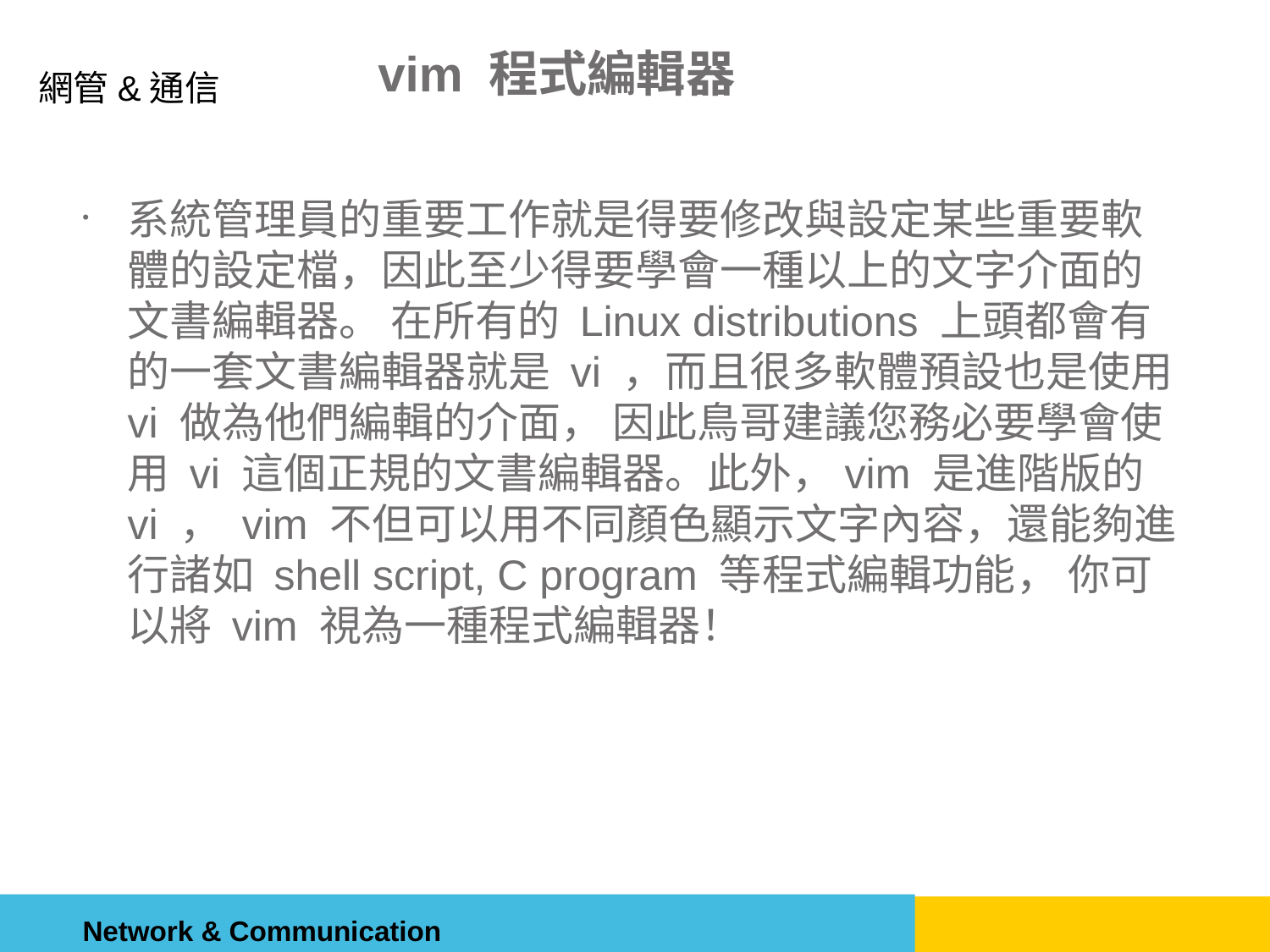

vim 程式編輯器
系統管理員的重要工作就是得要修改與設定某些重要軟體的設定檔，因此至少得要學會一種以上的文字介面的文書編輯器。 在所有的 Linux distributions 上頭都會有的一套文書編輯器就是 vi ，而且很多軟體預設也是使用 vi 做為他們編輯的介面， 因此鳥哥建議您務必要學會使用 vi 這個正規的文書編輯器。此外，vim 是進階版的 vi ， vim 不但可以用不同顏色顯示文字內容，還能夠進行諸如 shell script, C program 等程式編輯功能， 你可以將 vim 視為一種程式編輯器！